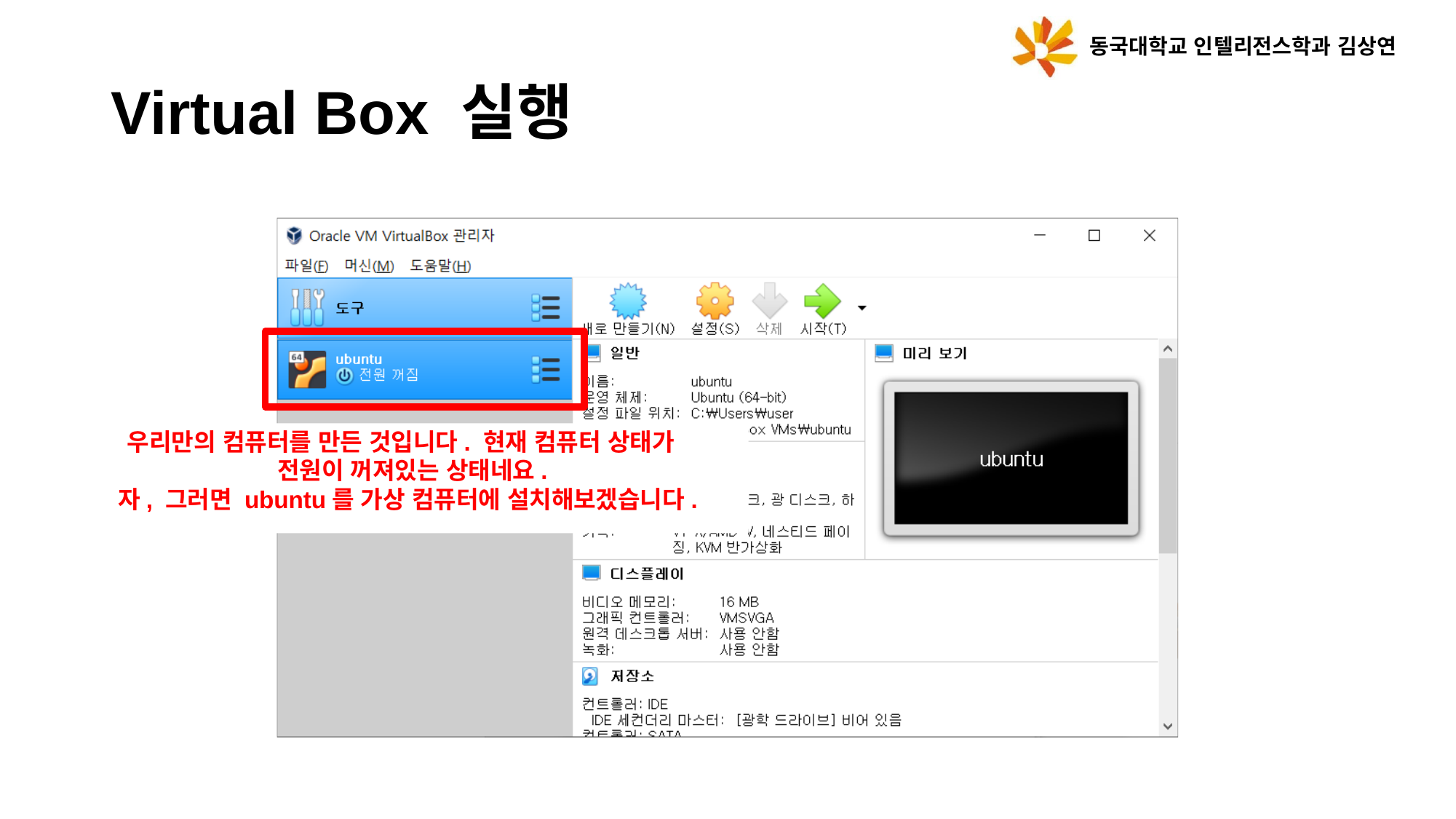

동국대학교 인텔리전스학과 김상연
# Virtual Box 실행

우리만의 컴퓨터를 만든 것입니다. 현재 컴퓨터 상태가  전원이 꺼져있는 상태네요.
자, 그러면 ubuntu를 가상 컴퓨터에 설치해보겠습니다.